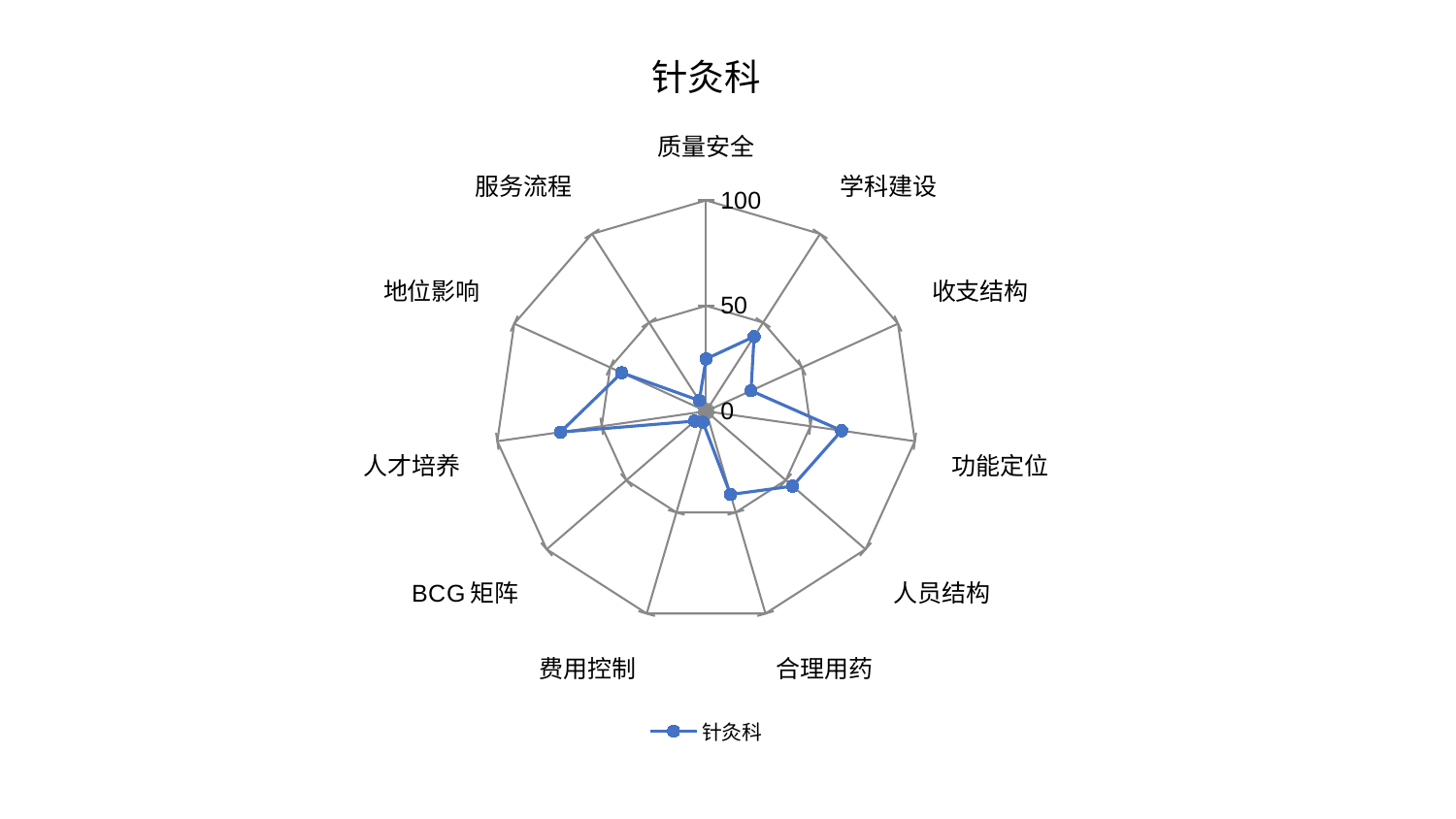

### Chart: 针灸科

| Category | 针灸科 |
|---|---|
| 质量安全 | 24.819987922509988 |
| 学科建设 | 42.07657106463913 |
| 收支结构 | 23.39885316329629 |
| 功能定位 | 64.90349573040584 |
| 人员结构 | 54.23748933627434 |
| 合理用药 | 41.1648532050841 |
| 费用控制 | 5.43102136477969 |
| BCG矩阵 | 7.1546519370196915 |
| 人才培养 | 69.7675589166502 |
| 地位影响 | 43.98536569265875 |
| 服务流程 | 6.027284809872503 |
121